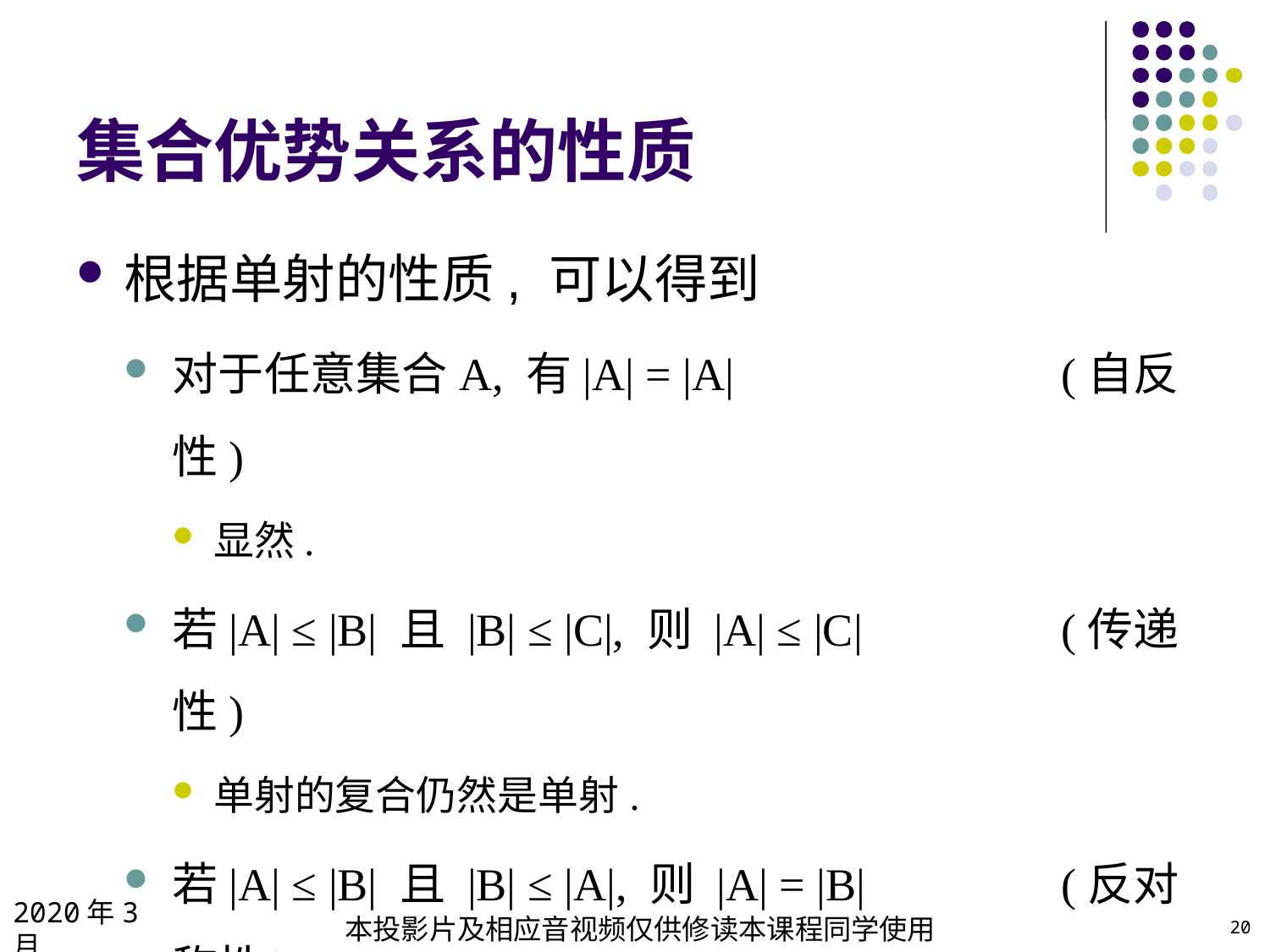

# 集合优势关系的性质
根据单射的性质, 可以得到
对于任意集合A, 有|A| = |A|			(自反性)
显然.
若|A| ≤ |B| 且 |B| ≤ |C|, 则 |A| ≤ |C| 		(传递性)
单射的复合仍然是单射.
若|A| ≤ |B| 且 |B| ≤ |A|, 则 |A| = |B| 		(反对称性)
这个需要仔细证明: Bernstein定理
2020年3月
本投影片及相应音视频仅供修读本课程同学使用
20